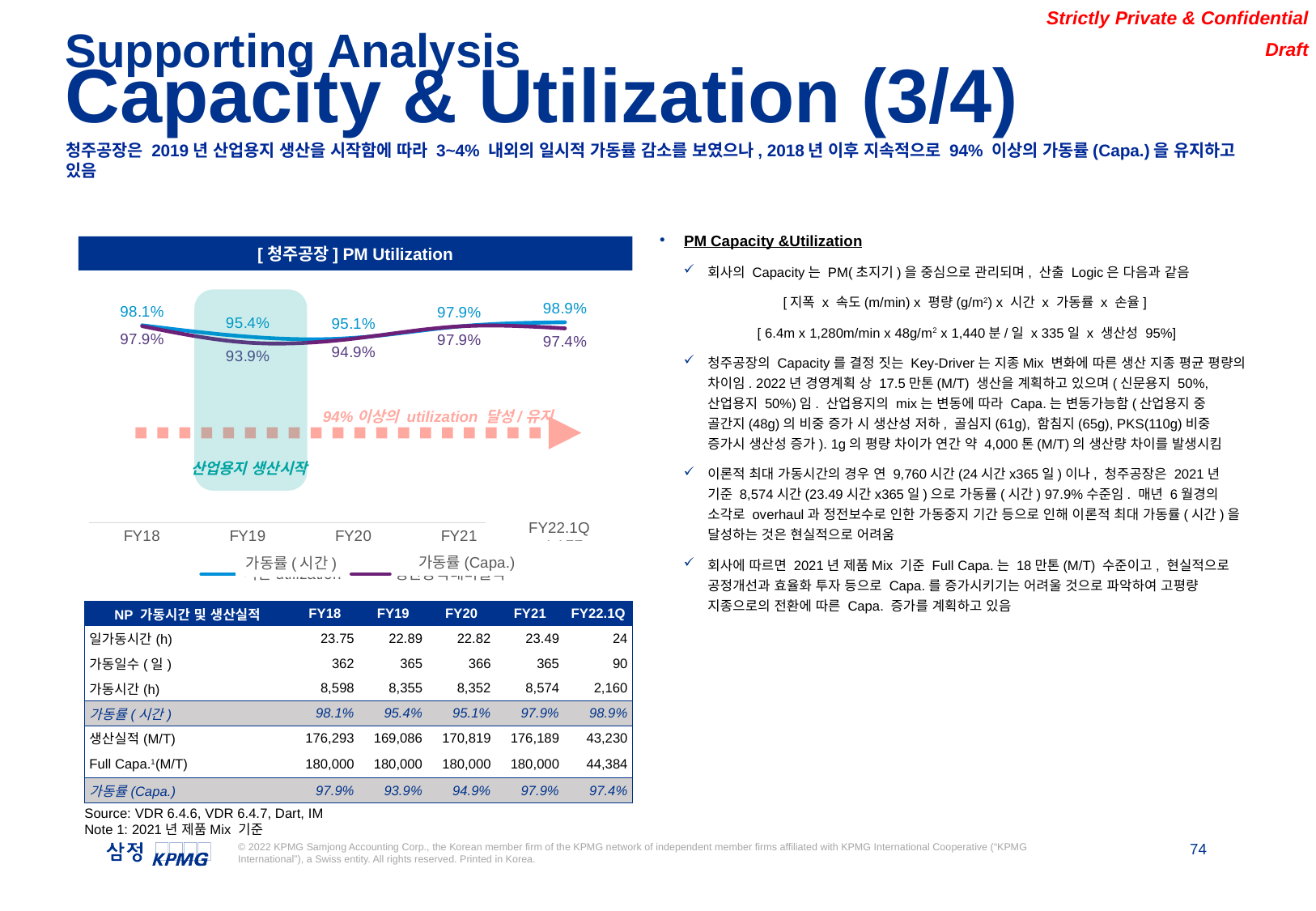

Supporting Analysis
Capacity & Utilization (3/4)
청주공장은 2019년 산업용지 생산을 시작함에 따라 3~4% 내외의 일시적 가동률 감소를 보였으나, 2018년 이후 지속적으로 94% 이상의 가동률(Capa.)을 유지하고 있음
PM Capacity &Utilization
회사의 Capacity는 PM(초지기)을 중심으로 관리되며, 산출 Logic은 다음과 같음
[지폭 x 속도(m/min) x 평량(g/m2) x 시간 x 가동률 x 손율]
 [ 6.4m x 1,280m/min x 48g/m2 x 1,440분/일 x 335일 x 생산성 95%]
청주공장의 Capacity를 결정 짓는 Key-Driver는 지종Mix 변화에 따른 생산 지종 평균 평량의 차이임. 2022년 경영계획 상 17.5만톤(M/T) 생산을 계획하고 있으며(신문용지 50%, 산업용지 50%)임. 산업용지의 mix는 변동에 따라 Capa.는 변동가능함(산업용지 중 골간지(48g)의 비중 증가 시 생산성 저하, 골심지(61g), 함침지(65g), PKS(110g)비중 증가시 생산성 증가). 1g의 평량 차이가 연간 약 4,000톤(M/T)의 생산량 차이를 발생시킴
이론적 최대 가동시간의 경우 연 9,760시간(24시간x365일)이나, 청주공장은 2021년 기준 8,574시간(23.49시간x365일)으로 가동률(시간) 97.9%수준임. 매년 6월경의 소각로 overhaul과 정전보수로 인한 가동중지 기간 등으로 인해 이론적 최대 가동률(시간)을 달성하는 것은 현실적으로 어려움
회사에 따르면 2021년 제품Mix 기준 Full Capa.는 18만톤(M/T) 수준이고, 현실적으로 공정개선과 효율화 투자 등으로 Capa.를 증가시키기는 어려울 것으로 파악하여 고평량 지종으로의 전환에 따른 Capa. 증가를 계획하고 있음

[청주공장] PM Utilization

### Chart

| Category | 시간utilization | 생산능력대비실적 |
|---|---|---|
| 18 | 0.9814497716894978 | 0.9794055555555555 |
| 19 | 0.95375 | 0.9393666666666667 |
| 20 | 0.9508333333333334 | 0.9489944444444445 |
| 21 | 0.9787499999999998 | 0.9788277777777777 |
| 22 | 0.989010989010989 | 0.9740092592592593 |

94%이상의 utilization 달성/유지
산업용지 생산시작
FY22.1Q
가동률(시간)
가동률(Capa.)
| NP 가동시간 및 생산실적 | FY18 | FY19 | FY20 | FY21 | FY22.1Q |
| --- | --- | --- | --- | --- | --- |
| 일가동시간(h) | 23.75 | 22.89 | 22.82 | 23.49 | 24 |
| 가동일수(일) | 362 | 365 | 366 | 365 | 90 |
| 가동시간(h) | 8,598 | 8,355 | 8,352 | 8,574 | 2,160 |
| 가동률(시간) | 98.1% | 95.4% | 95.1% | 97.9% | 98.9% |
| 생산실적(M/T) | 176,293 | 169,086 | 170,819 | 176,189 | 43,230 |
| Full Capa.1(M/T) | 180,000 | 180,000 | 180,000 | 180,000 | 44,384 |
| 가동률(Capa.) | 97.9% | 93.9% | 94.9% | 97.9% | 97.4% |
Source: VDR 6.4.6, VDR 6.4.7, Dart, IM
Note 1: 2021년 제품Mix 기준